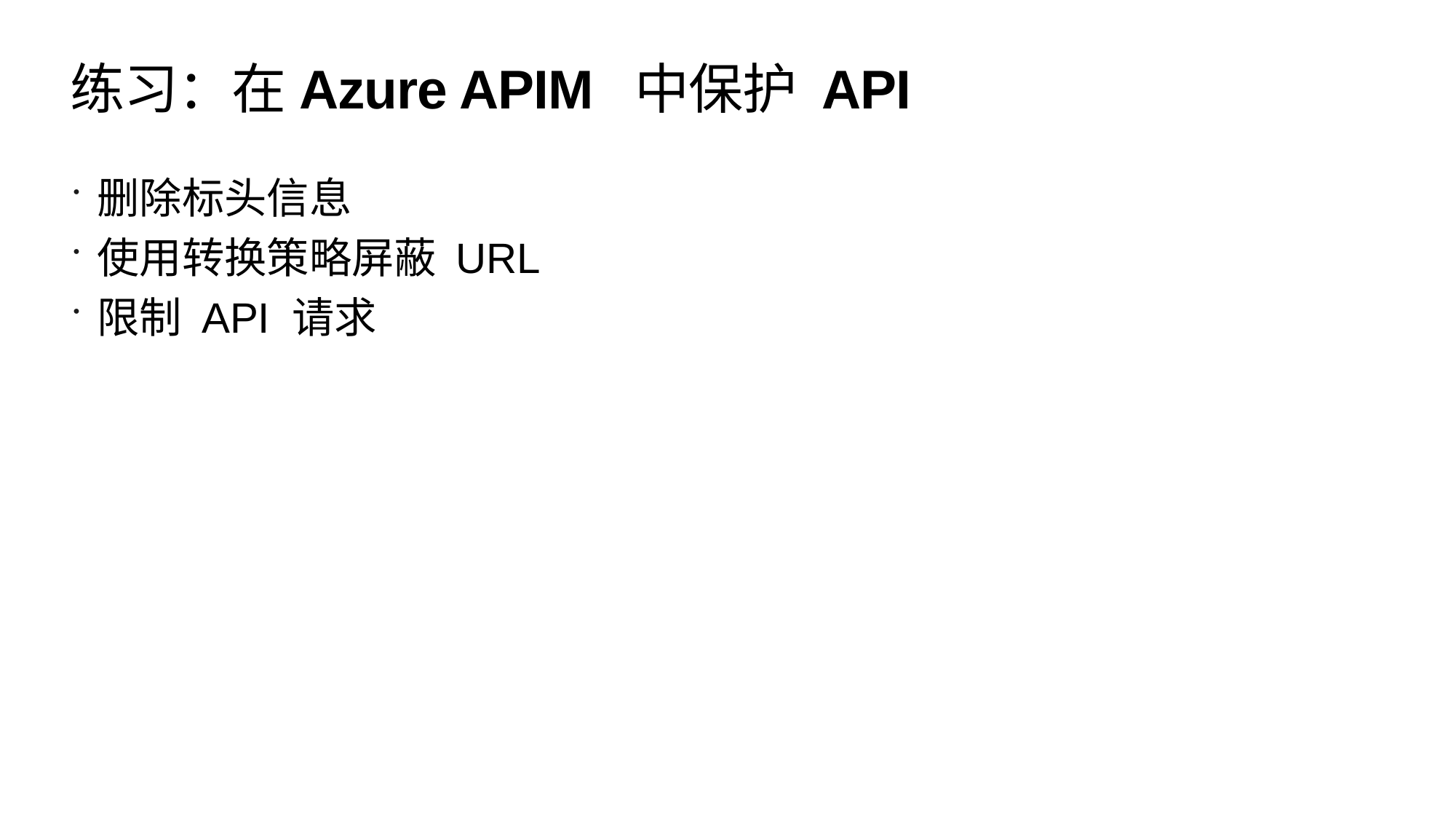

# 练习：在Azure APIM  中保护 API
删除标头信息
使用转换策略屏蔽 URL
限制 API 请求